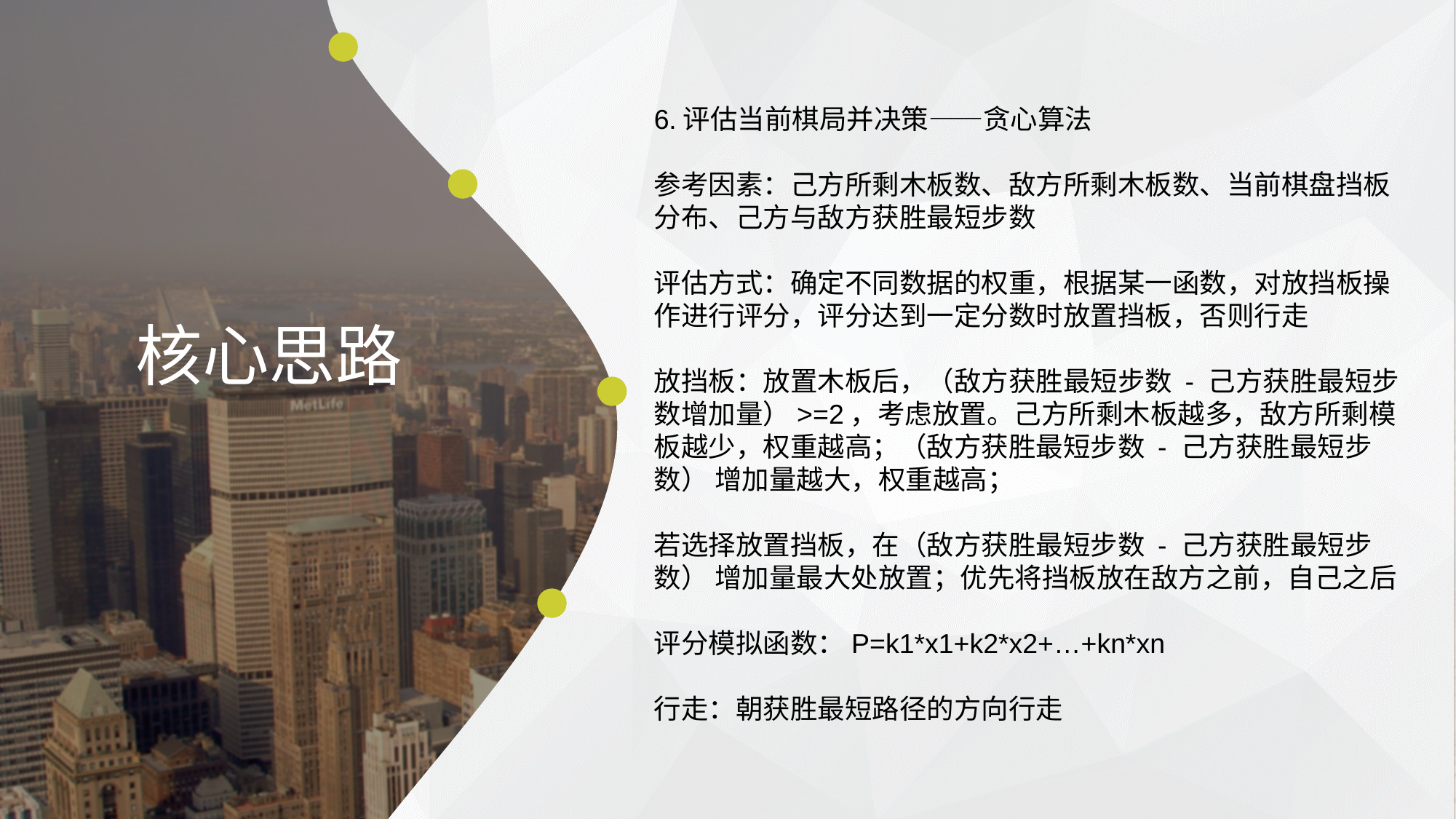

6.评估当前棋局并决策——贪心算法

参考因素：己方所剩木板数、敌方所剩木板数、当前棋盘挡板分布、己方与敌方获胜最短步数

评估方式：确定不同数据的权重，根据某一函数，对放挡板操作进行评分，评分达到一定分数时放置挡板，否则行走

放挡板：放置木板后，（敌方获胜最短步数 - 己方获胜最短步数增加量）>=2，考虑放置。己方所剩木板越多，敌方所剩模板越少，权重越高；（敌方获胜最短步数 - 己方获胜最短步数） 增加量越大，权重越高；

若选择放置挡板，在（敌方获胜最短步数 - 己方获胜最短步数） 增加量最大处放置；优先将挡板放在敌方之前，自己之后

评分模拟函数：P=k1*x1+k2*x2+…+kn*xn

行走：朝获胜最短路径的方向行走

核心思路